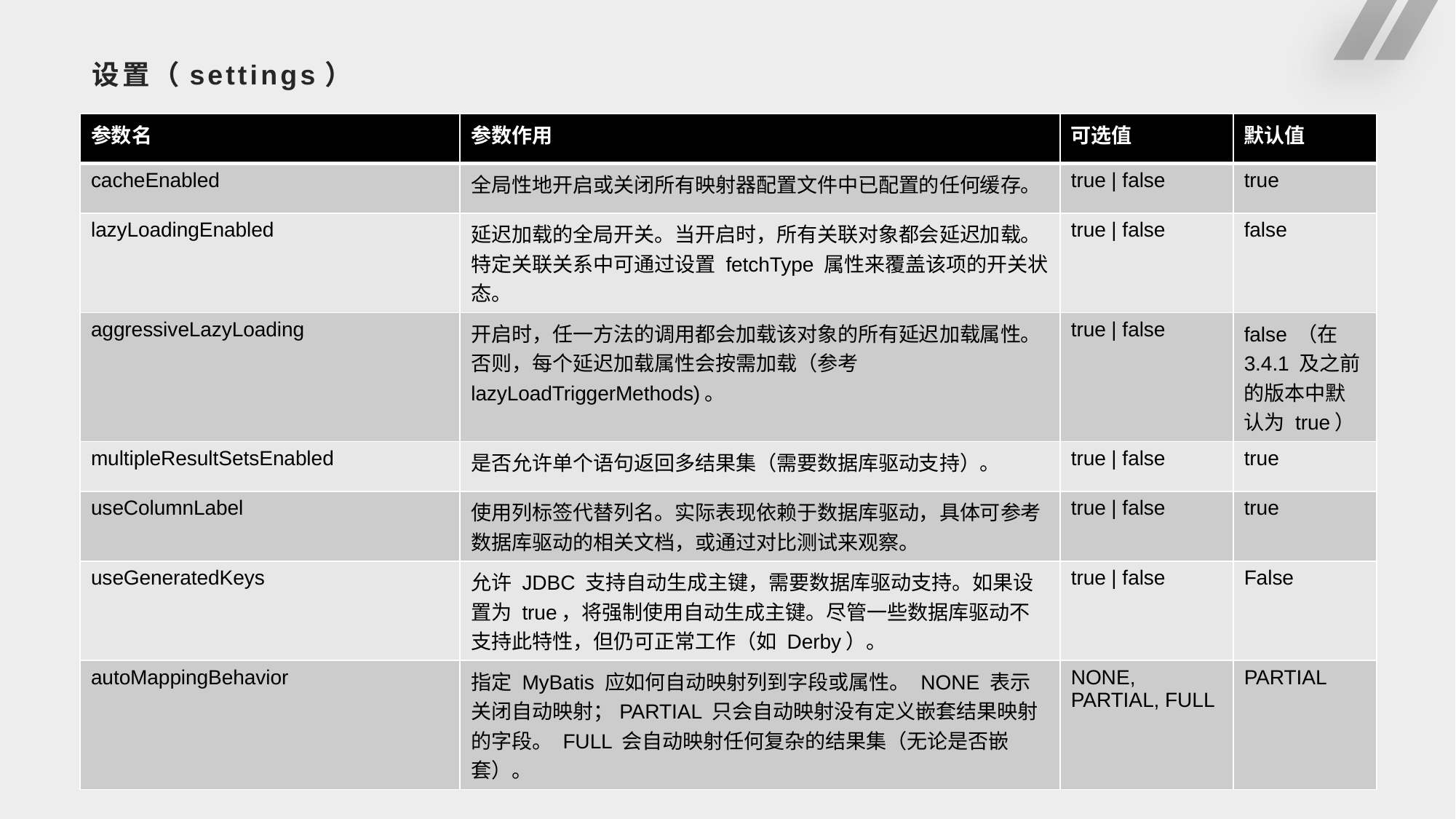

# 设置（settings）
| 参数名 | 参数作用 | 可选值 | 默认值 |
| --- | --- | --- | --- |
| cacheEnabled | 全局性地开启或关闭所有映射器配置文件中已配置的任何缓存。 | true | false | true |
| lazyLoadingEnabled | 延迟加载的全局开关。当开启时，所有关联对象都会延迟加载。 特定关联关系中可通过设置 fetchType 属性来覆盖该项的开关状态。 | true | false | false |
| aggressiveLazyLoading | 开启时，任一方法的调用都会加载该对象的所有延迟加载属性。 否则，每个延迟加载属性会按需加载（参考 lazyLoadTriggerMethods)。 | true | false | false （在 3.4.1 及之前的版本中默认为 true） |
| multipleResultSetsEnabled | 是否允许单个语句返回多结果集（需要数据库驱动支持）。 | true | false | true |
| useColumnLabel | 使用列标签代替列名。实际表现依赖于数据库驱动，具体可参考数据库驱动的相关文档，或通过对比测试来观察。 | true | false | true |
| useGeneratedKeys | 允许 JDBC 支持自动生成主键，需要数据库驱动支持。如果设置为 true，将强制使用自动生成主键。尽管一些数据库驱动不支持此特性，但仍可正常工作（如 Derby）。 | true | false | False |
| autoMappingBehavior | 指定 MyBatis 应如何自动映射列到字段或属性。 NONE 表示关闭自动映射；PARTIAL 只会自动映射没有定义嵌套结果映射的字段。 FULL 会自动映射任何复杂的结果集（无论是否嵌套）。 | NONE, PARTIAL, FULL | PARTIAL |